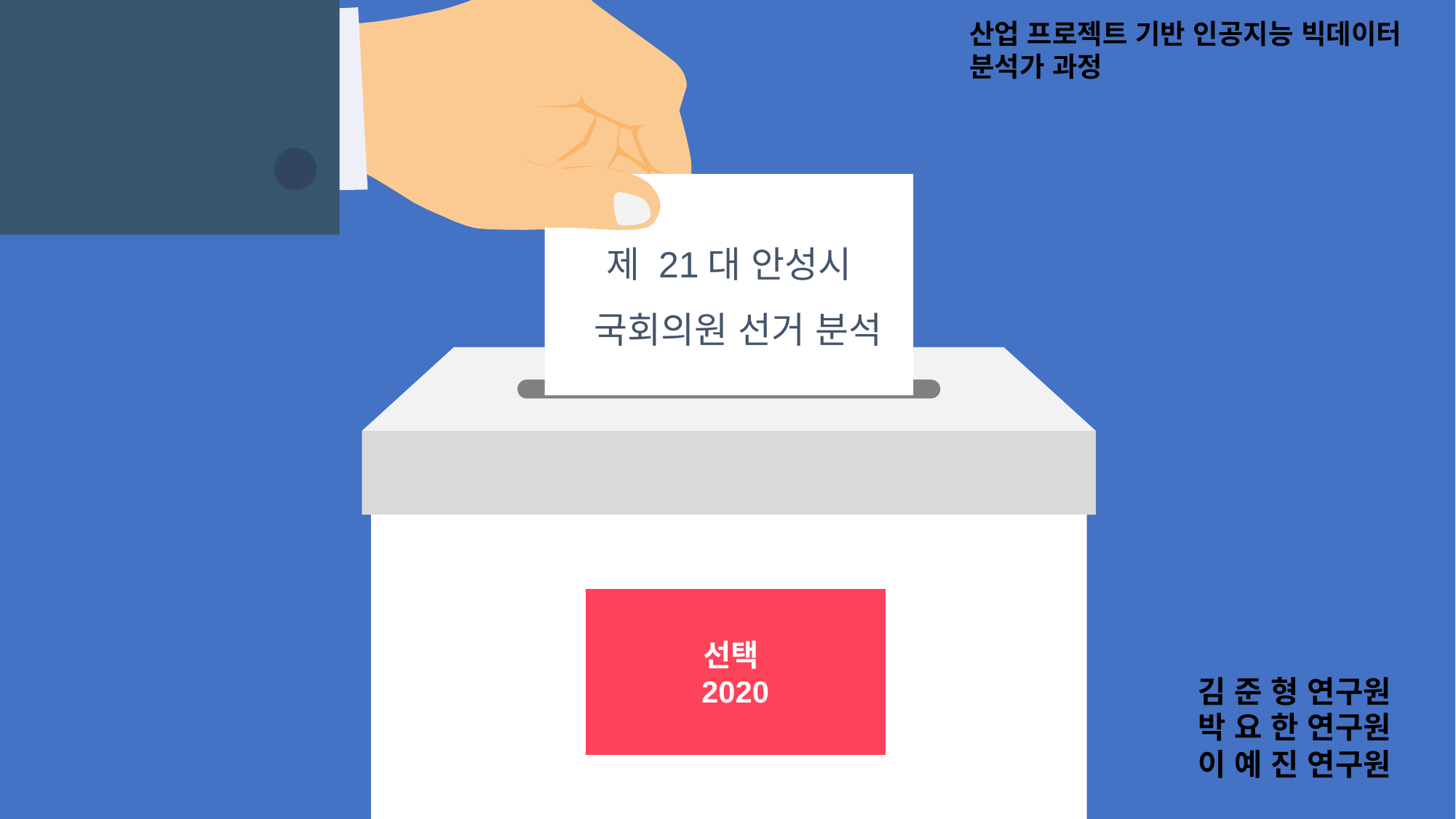

산업 프로젝트 기반 인공지능 빅데이터 분석가 과정

제 21대 안성시
 국회의원 선거 분석

선택
2020
김 준 형 연구원
박 요 한 연구원
이 예 진 연구원